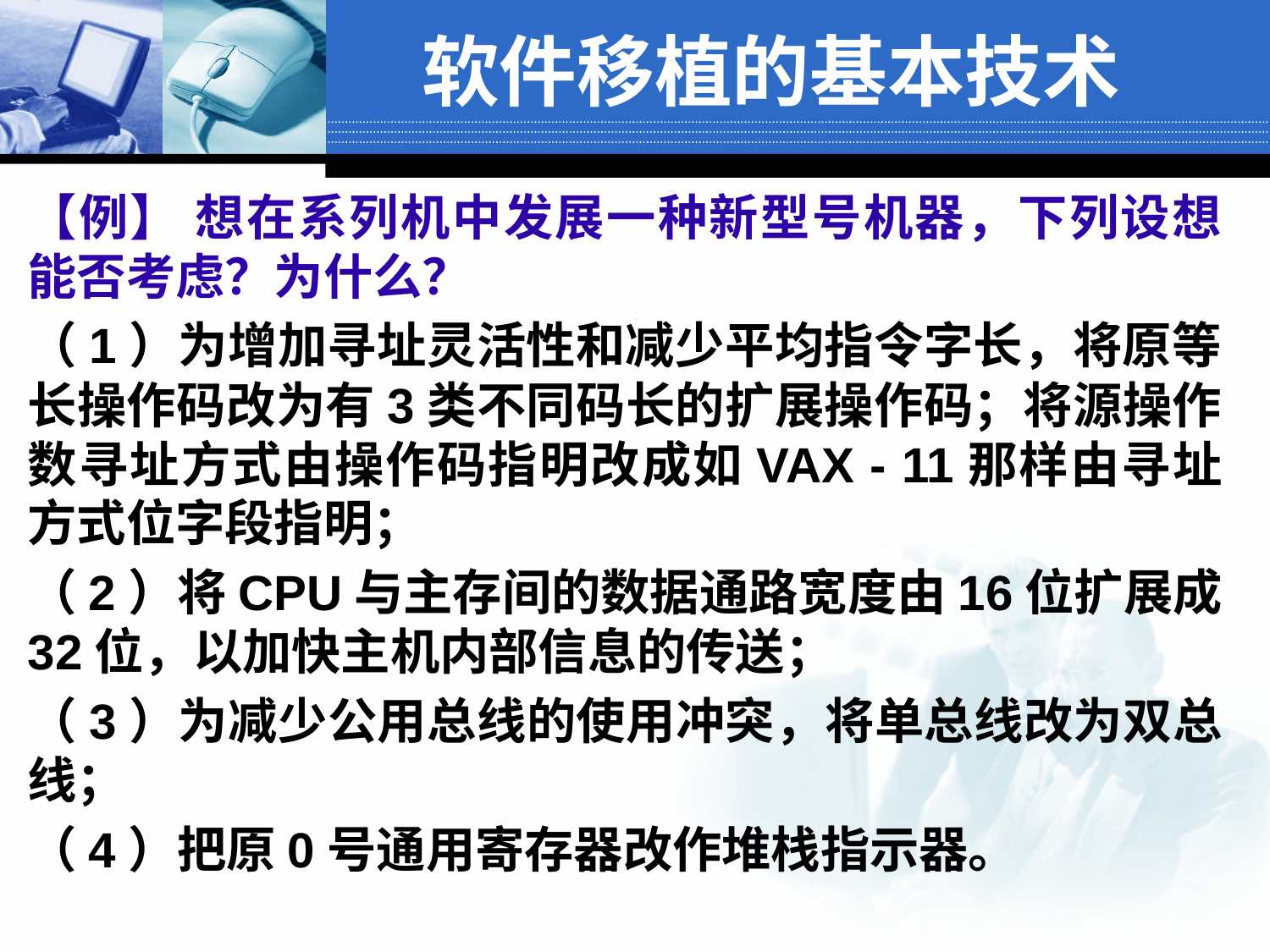

软件移植的基本技术
【例】 想在系列机中发展一种新型号机器，下列设想能否考虑？为什么？
（1）为增加寻址灵活性和减少平均指令字长，将原等长操作码改为有3类不同码长的扩展操作码；将源操作数寻址方式由操作码指明改成如VAX - 11那样由寻址方式位字段指明；
（2）将CPU与主存间的数据通路宽度由16位扩展成32位，以加快主机内部信息的传送；
（3）为减少公用总线的使用冲突，将单总线改为双总线；
（4）把原0号通用寄存器改作堆栈指示器。